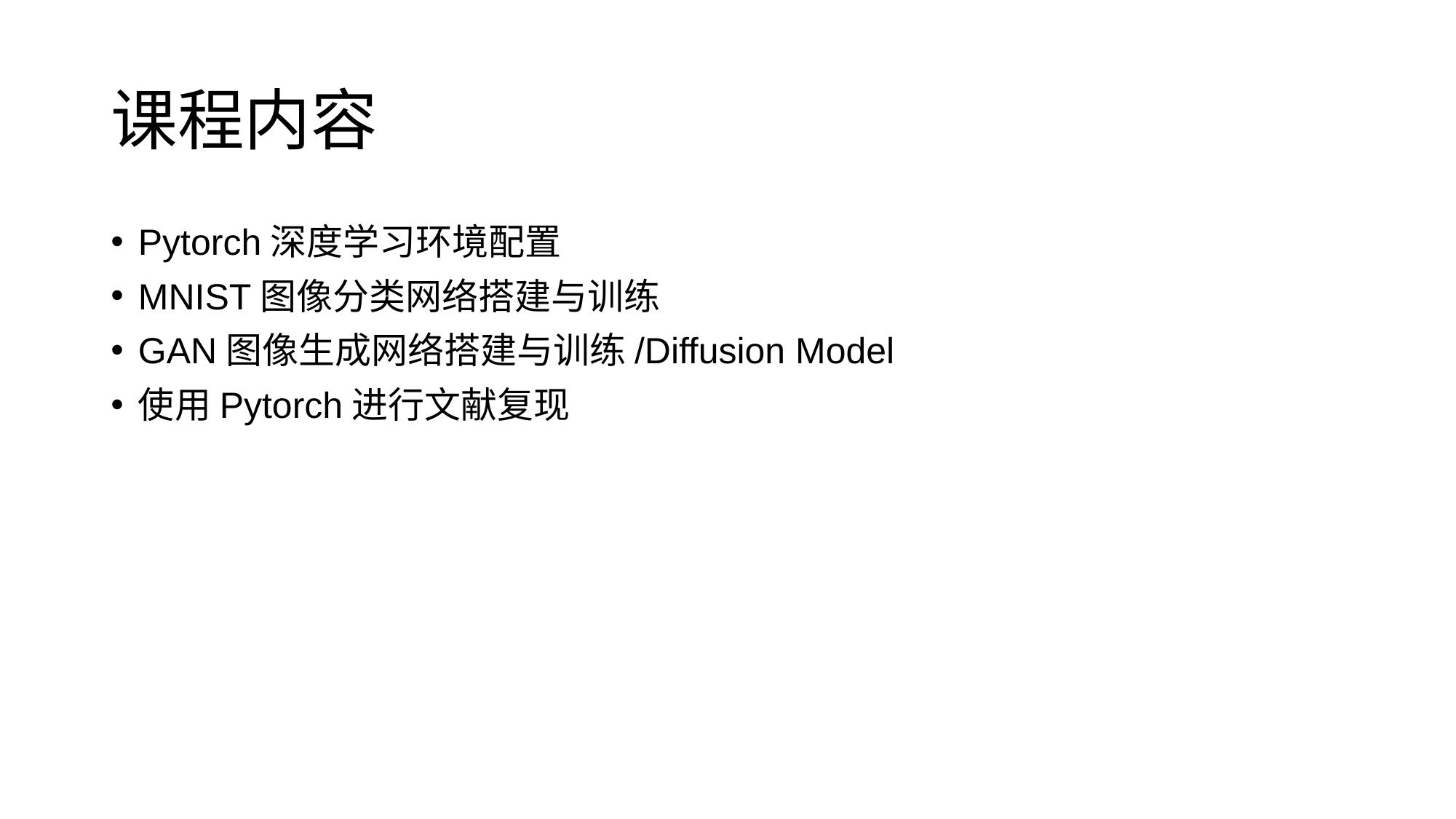

# 课程内容
Pytorch深度学习环境配置
MNIST图像分类网络搭建与训练
GAN图像生成网络搭建与训练/Diffusion Model
使用Pytorch进行文献复现